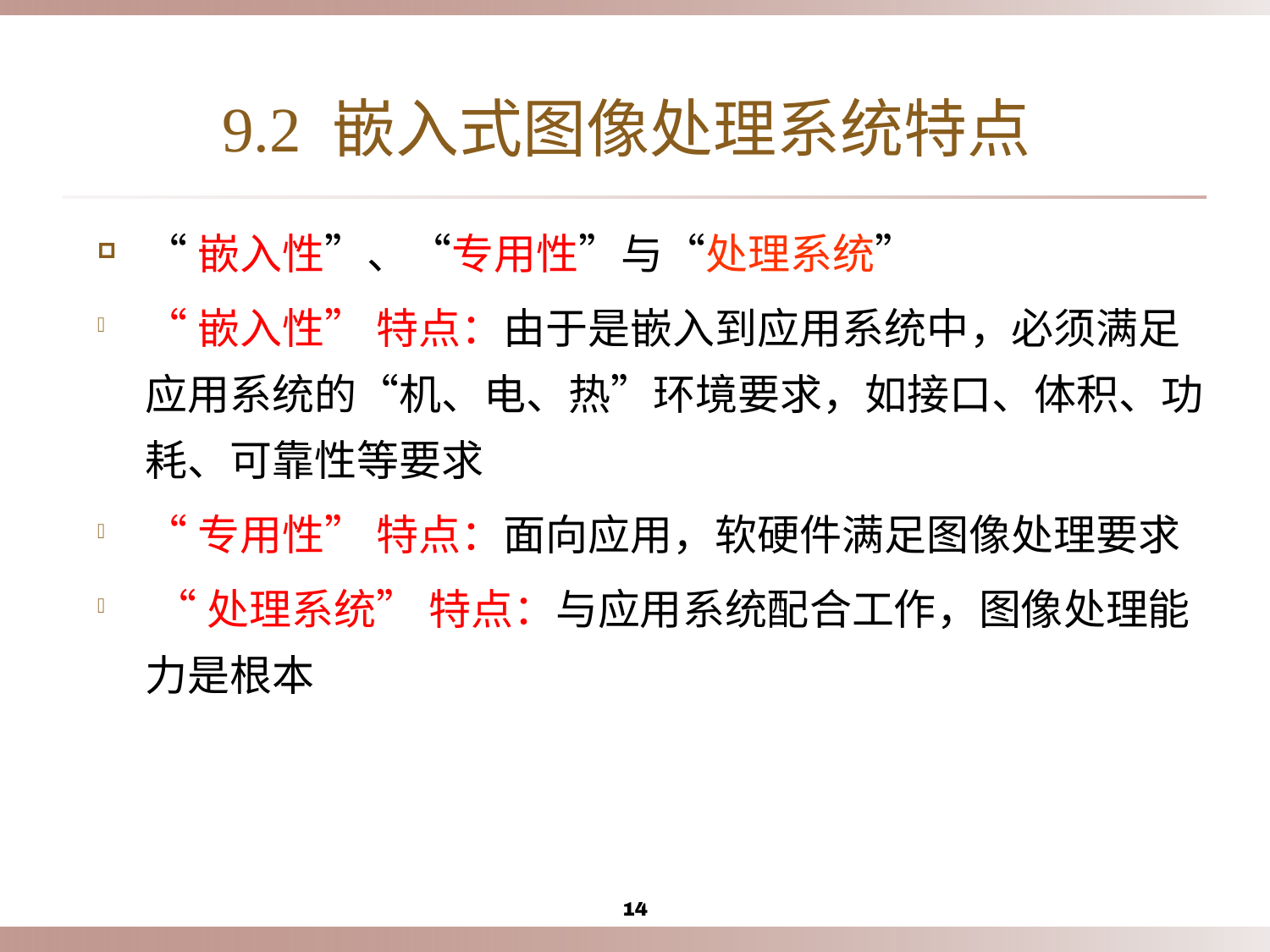

# 9.2 嵌入式图像处理系统特点
“嵌入性”、“专用性”与“处理系统”
“嵌入性” 特点：由于是嵌入到应用系统中，必须满足应用系统的“机、电、热”环境要求，如接口、体积、功耗、可靠性等要求
“专用性” 特点：面向应用，软硬件满足图像处理要求
 “处理系统” 特点：与应用系统配合工作，图像处理能力是根本

14